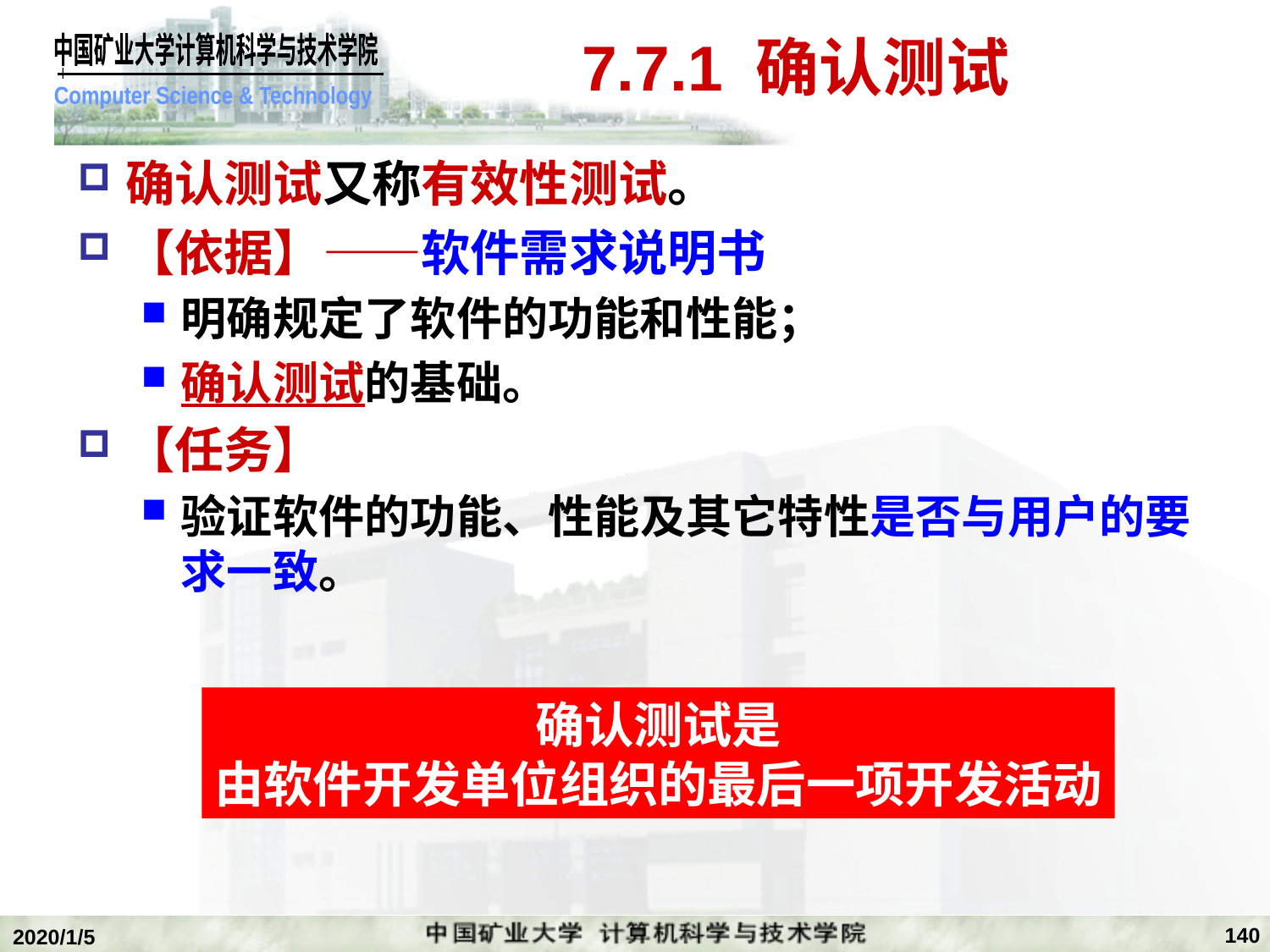

# 7.7.1 确认测试
确认测试又称有效性测试。
【依据】——软件需求说明书
明确规定了软件的功能和性能；
确认测试的基础。
【任务】
验证软件的功能、性能及其它特性是否与用户的要求一致。
确认测试是
由软件开发单位组织的最后一项开发活动
140
2020/1/5